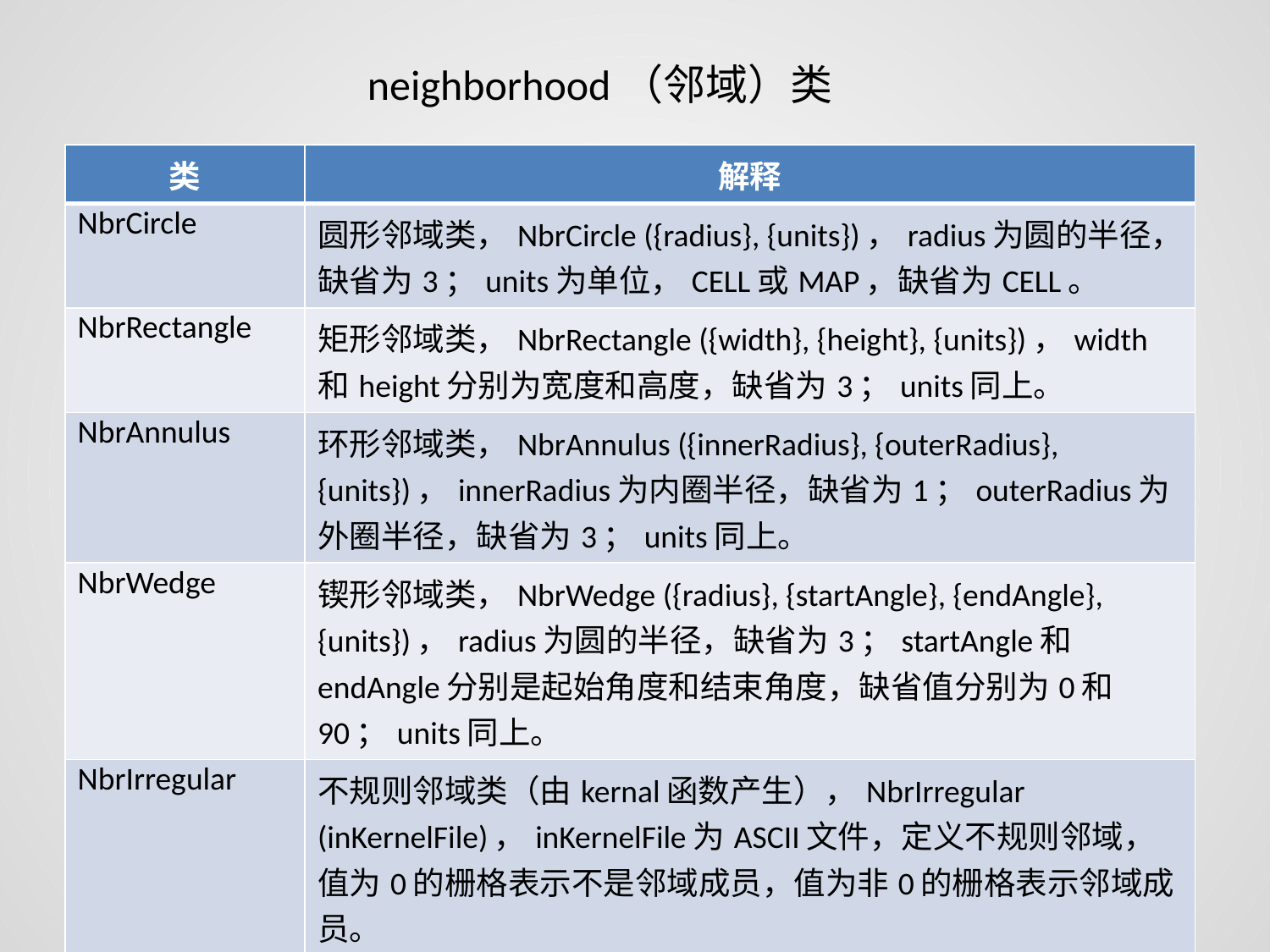

neighborhood（邻域）类
| 类 | 解释 |
| --- | --- |
| NbrCircle | 圆形邻域类，NbrCircle ({radius}, {units})，radius为圆的半径，缺省为3；units为单位，CELL或MAP，缺省为CELL。 |
| NbrRectangle | 矩形邻域类，NbrRectangle ({width}, {height}, {units})，width和height分别为宽度和高度，缺省为3；units同上。 |
| NbrAnnulus | 环形邻域类，NbrAnnulus ({innerRadius}, {outerRadius}, {units})，innerRadius为内圈半径，缺省为1；outerRadius为外圈半径，缺省为3；units同上。 |
| NbrWedge | 锲形邻域类，NbrWedge ({radius}, {startAngle}, {endAngle}, {units})，radius为圆的半径，缺省为3；startAngle和endAngle分别是起始角度和结束角度，缺省值分别为0和90；units同上。 |
| NbrIrregular | 不规则邻域类（由kernal函数产生），NbrIrregular (inKernelFile)，inKernelFile为ASCII文件，定义不规则邻域，值为0的栅格表示不是邻域成员，值为非0的栅格表示邻域成员。 |
| NbrWeight | 权重邻域类，NbrWeight (inKernelFile)，inKernelFile为ASCII文件，定义邻域的形状以及每个栅格的权重。 |